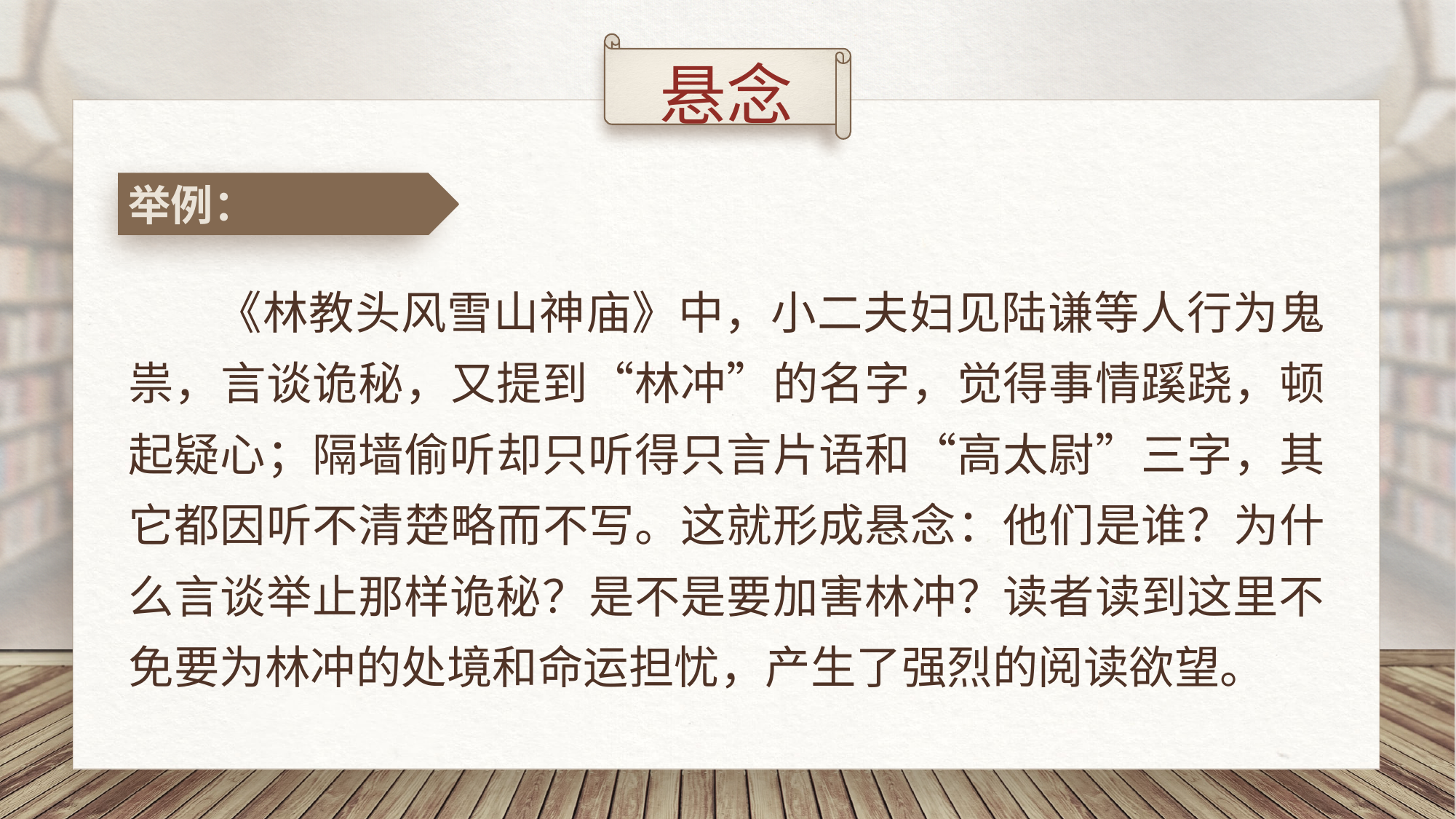

悬念

举例：
《林教头风雪山神庙》中，小二夫妇见陆谦等人行为鬼祟，言谈诡秘，又提到“林冲”的名字，觉得事情蹊跷，顿起疑心；隔墙偷听却只听得只言片语和“高太尉”三字，其它都因听不清楚略而不写。这就形成悬念：他们是谁？为什么言谈举止那样诡秘？是不是要加害林冲？读者读到这里不免要为林冲的处境和命运担忧，产生了强烈的阅读欲望。